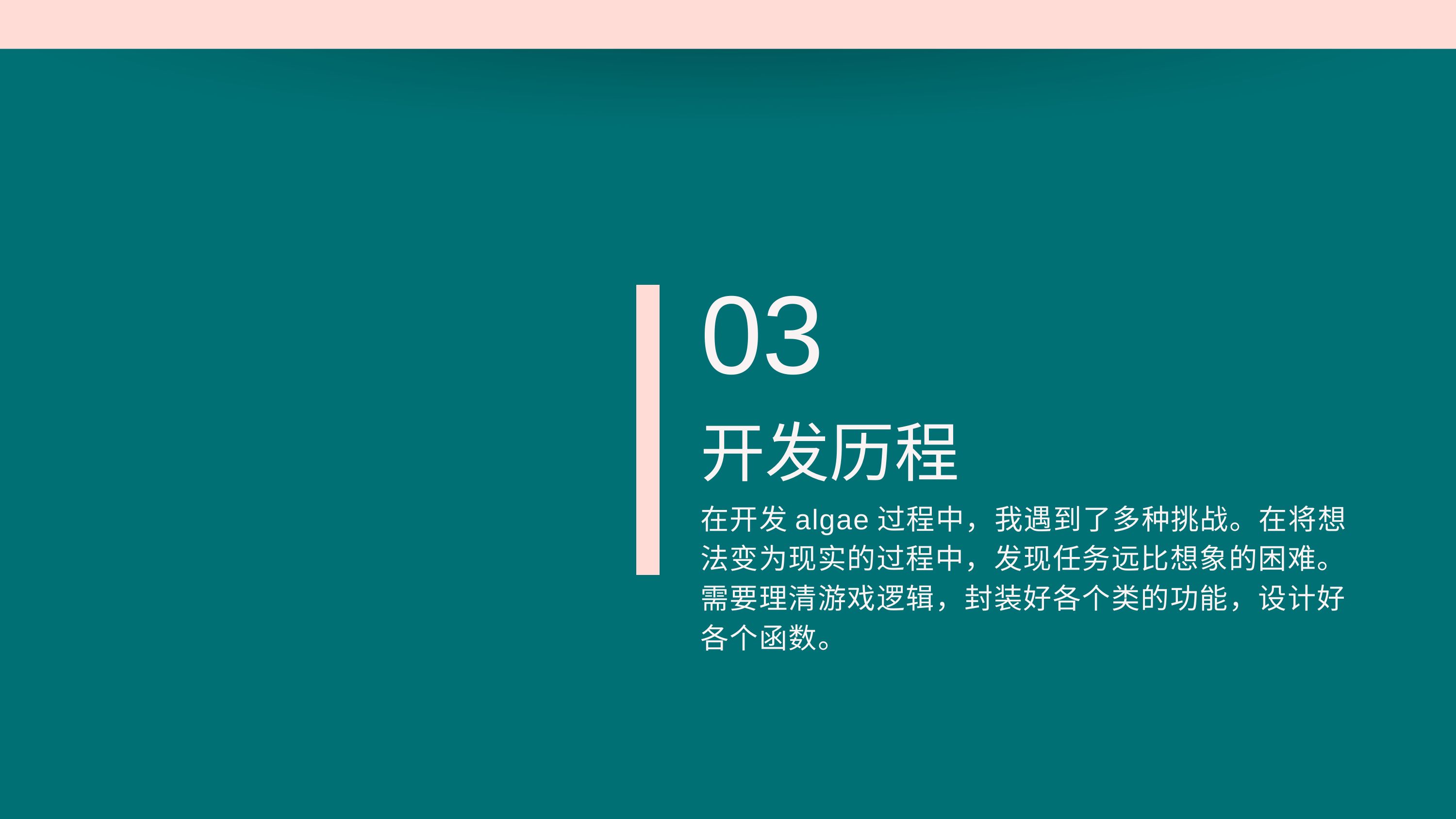

03

开发历程
在开发algae过程中，我遇到了多种挑战。在将想法变为现实的过程中，发现任务远比想象的困难。需要理清游戏逻辑，封装好各个类的功能，设计好各个函数。